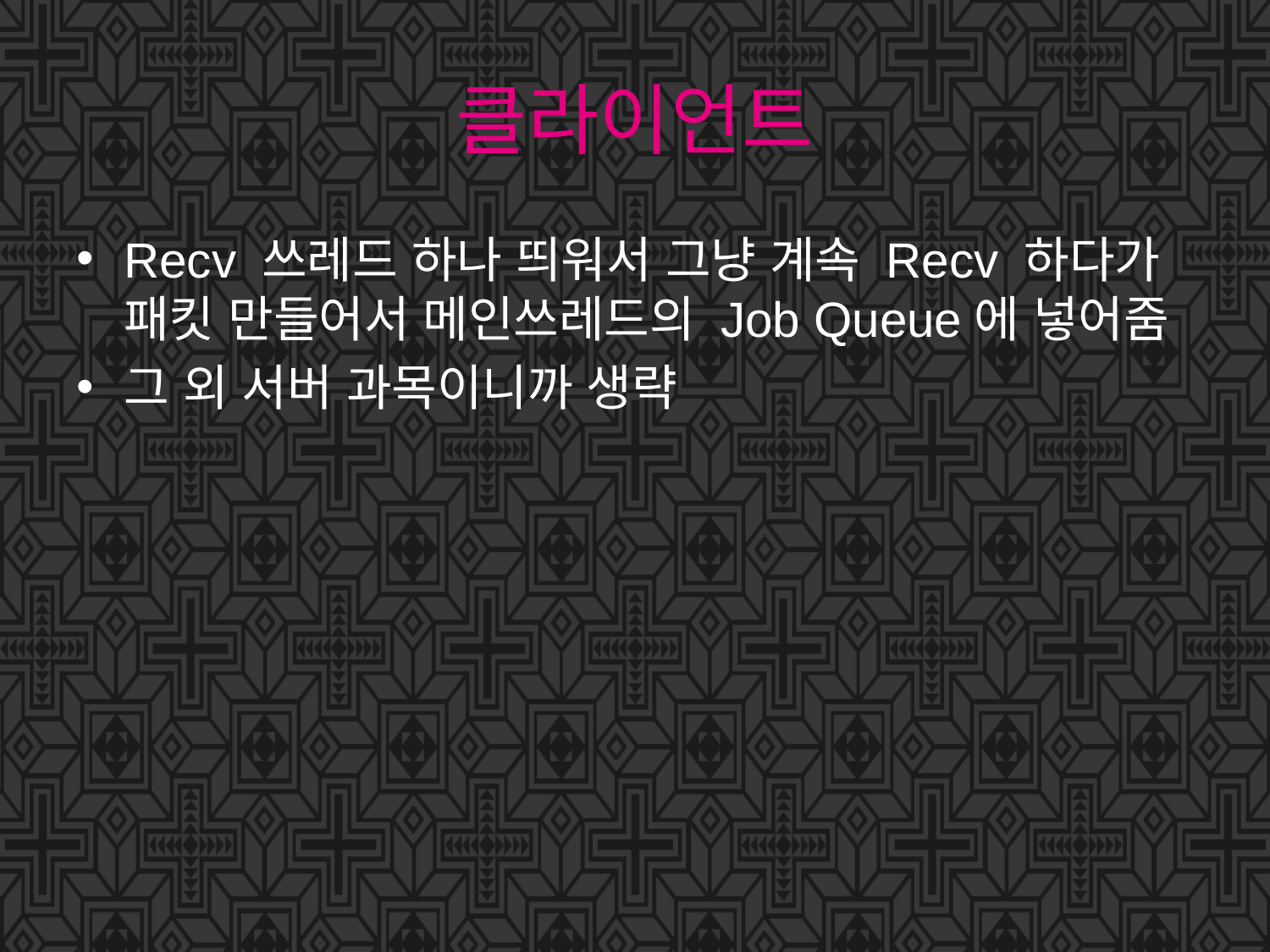

# 클라이언트
Recv 쓰레드 하나 띄워서 그냥 계속 Recv 하다가 패킷 만들어서 메인쓰레드의 Job Queue에 넣어줌
그 외 서버 과목이니까 생략